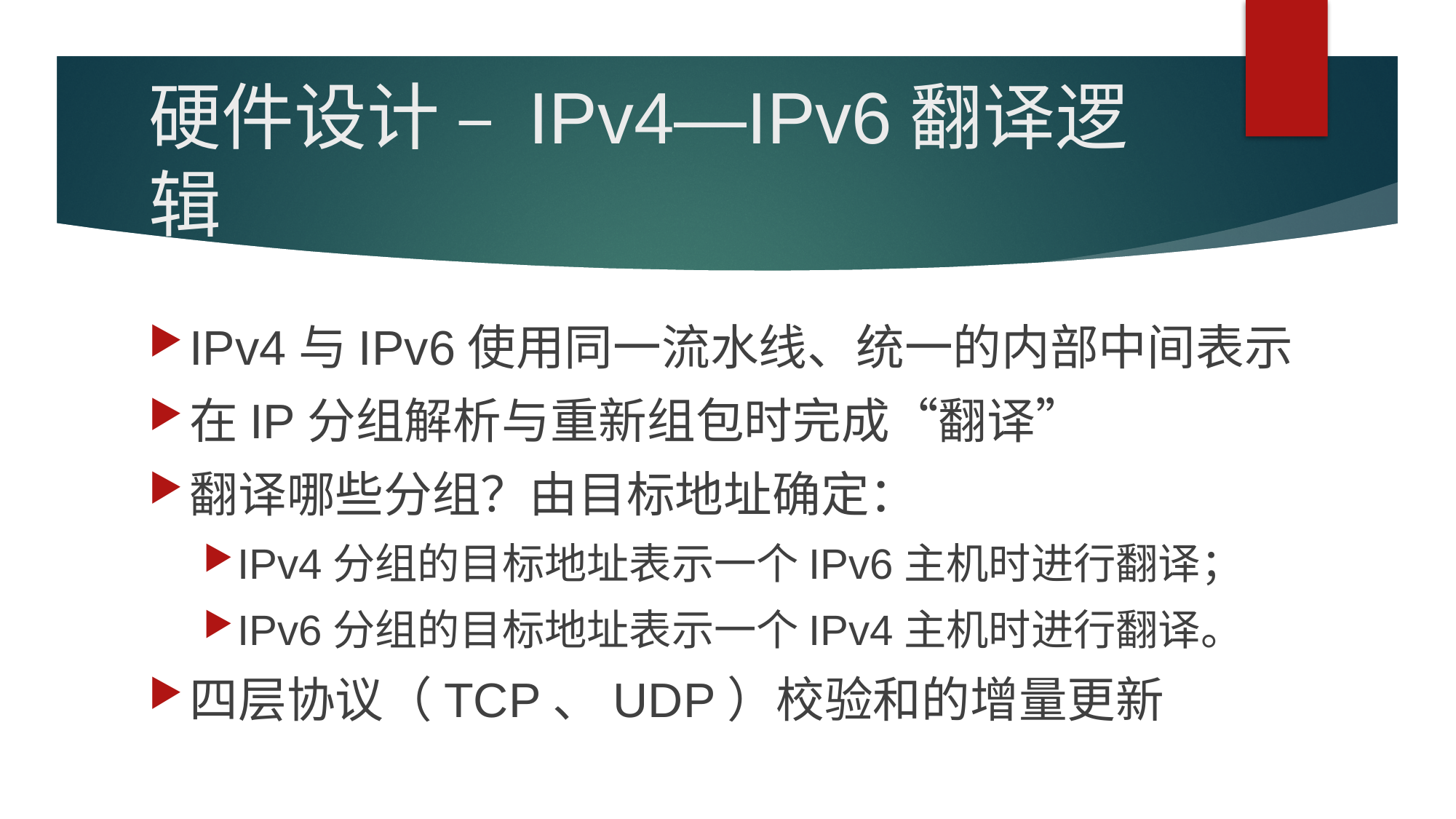

# 硬件设计 – IPv4—IPv6翻译逻辑
IPv4与IPv6使用同一流水线、统一的内部中间表示
在IP分组解析与重新组包时完成“翻译”
翻译哪些分组？由目标地址确定：
IPv4分组的目标地址表示一个IPv6主机时进行翻译；
IPv6分组的目标地址表示一个IPv4主机时进行翻译。
四层协议（TCP、UDP）校验和的增量更新